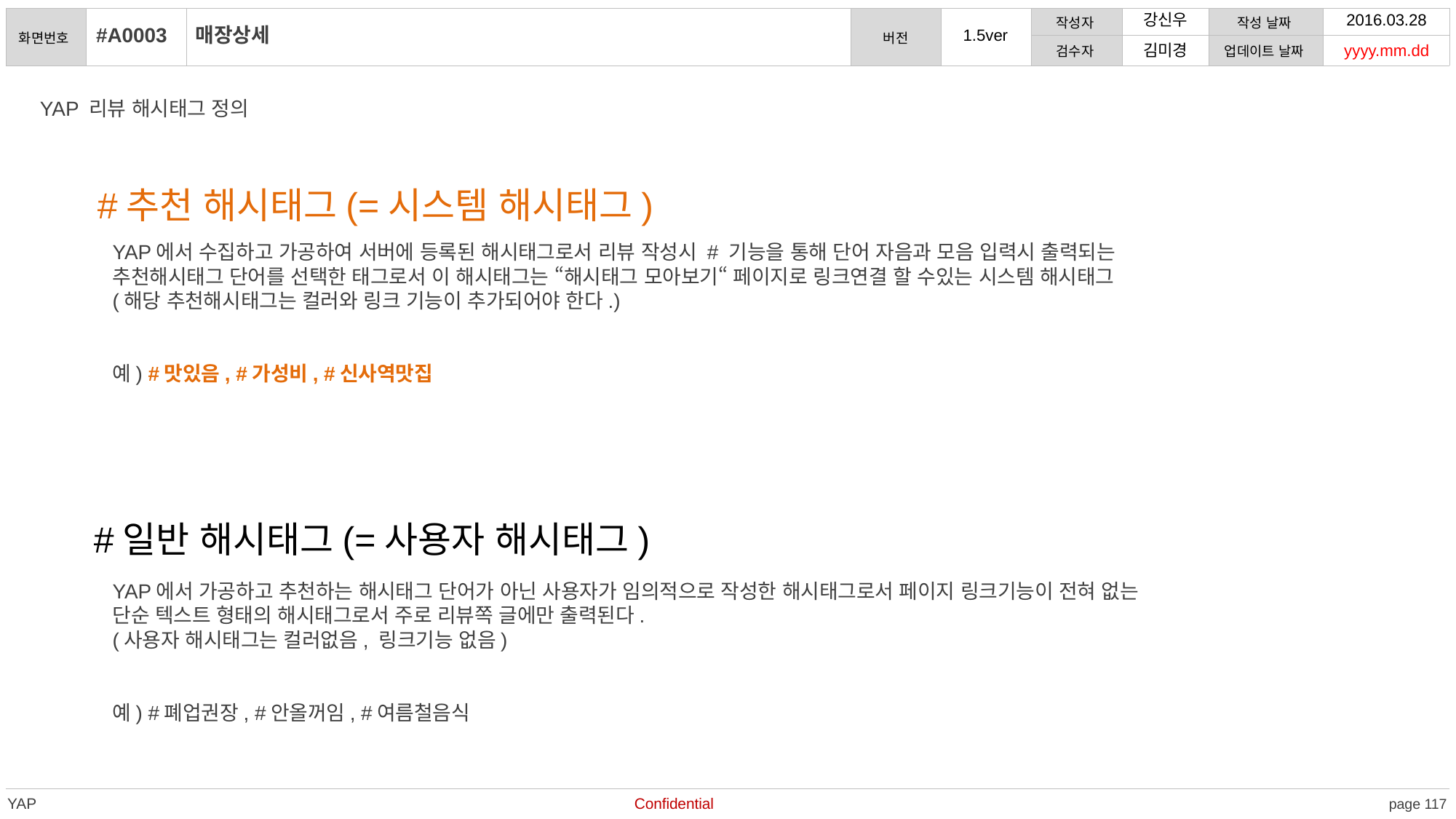

강신우
2016.03.28
#A0003
매장상세

yyyy.mm.dd
김미경
YAP 리뷰 해시태그 정의
#추천 해시태그(=시스템 해시태그)
YAP에서 수집하고 가공하여 서버에 등록된 해시태그로서 리뷰 작성시 # 기능을 통해 단어 자음과 모음 입력시 출력되는 추천해시태그 단어를 선택한 태그로서 이 해시태그는 “해시태그 모아보기“ 페이지로 링크연결 할 수있는 시스템 해시태그
(해당 추천해시태그는 컬러와 링크 기능이 추가되어야 한다.)

예) #맛있음, #가성비, #신사역맛집
#일반 해시태그(=사용자 해시태그)
YAP에서 가공하고 추천하는 해시태그 단어가 아닌 사용자가 임의적으로 작성한 해시태그로서 페이지 링크기능이 전혀 없는
단순 텍스트 형태의 해시태그로서 주로 리뷰쪽 글에만 출력된다.
(사용자 해시태그는 컬러없음, 링크기능 없음)

예) #폐업권장, #안올꺼임, #여름철음식